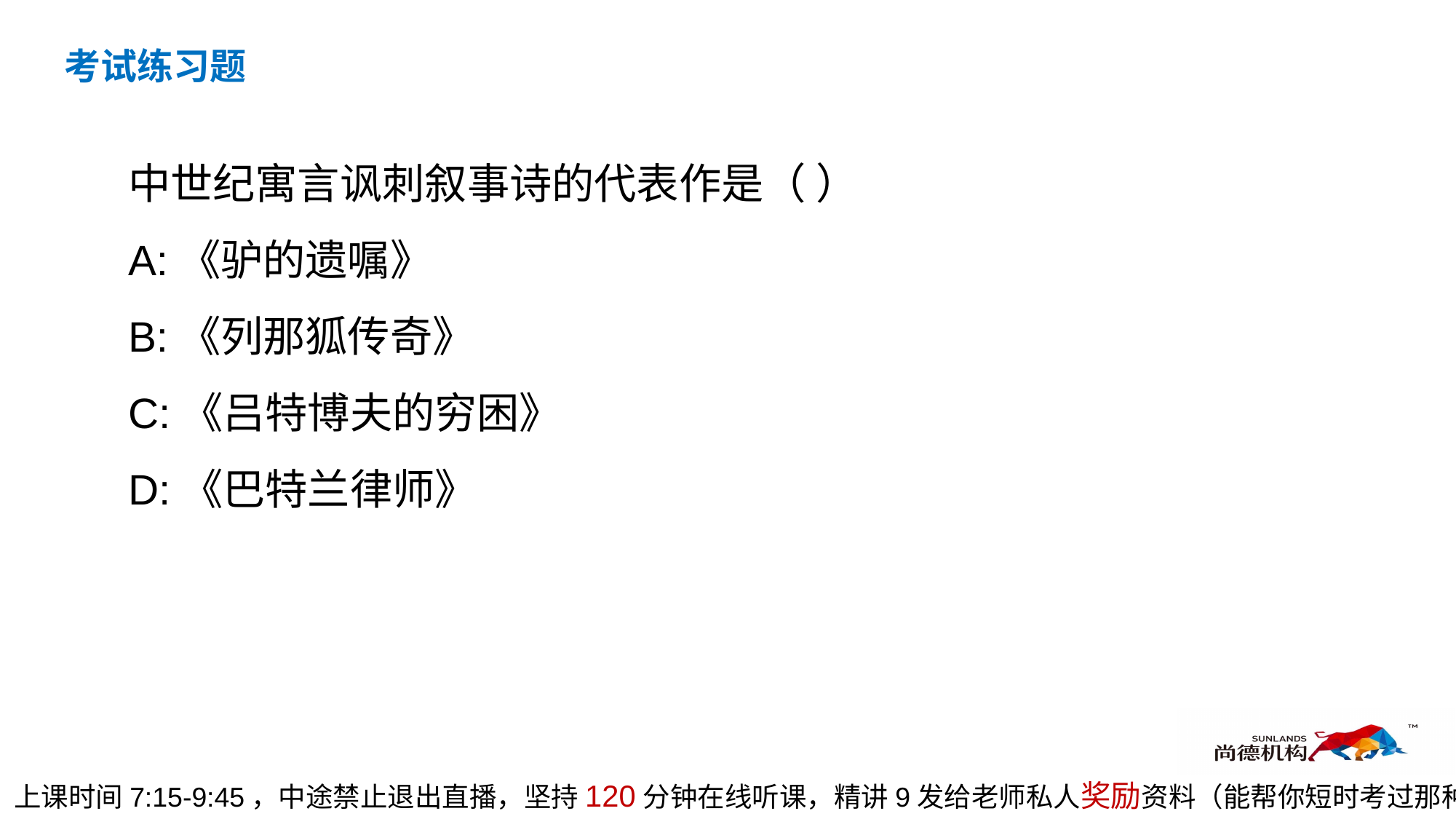

考试练习题
中世纪寓言讽刺叙事诗的代表作是（ ）
A:《驴的遗嘱》
B:《列那狐传奇》
C:《吕特博夫的穷困》
D:《巴特兰律师》